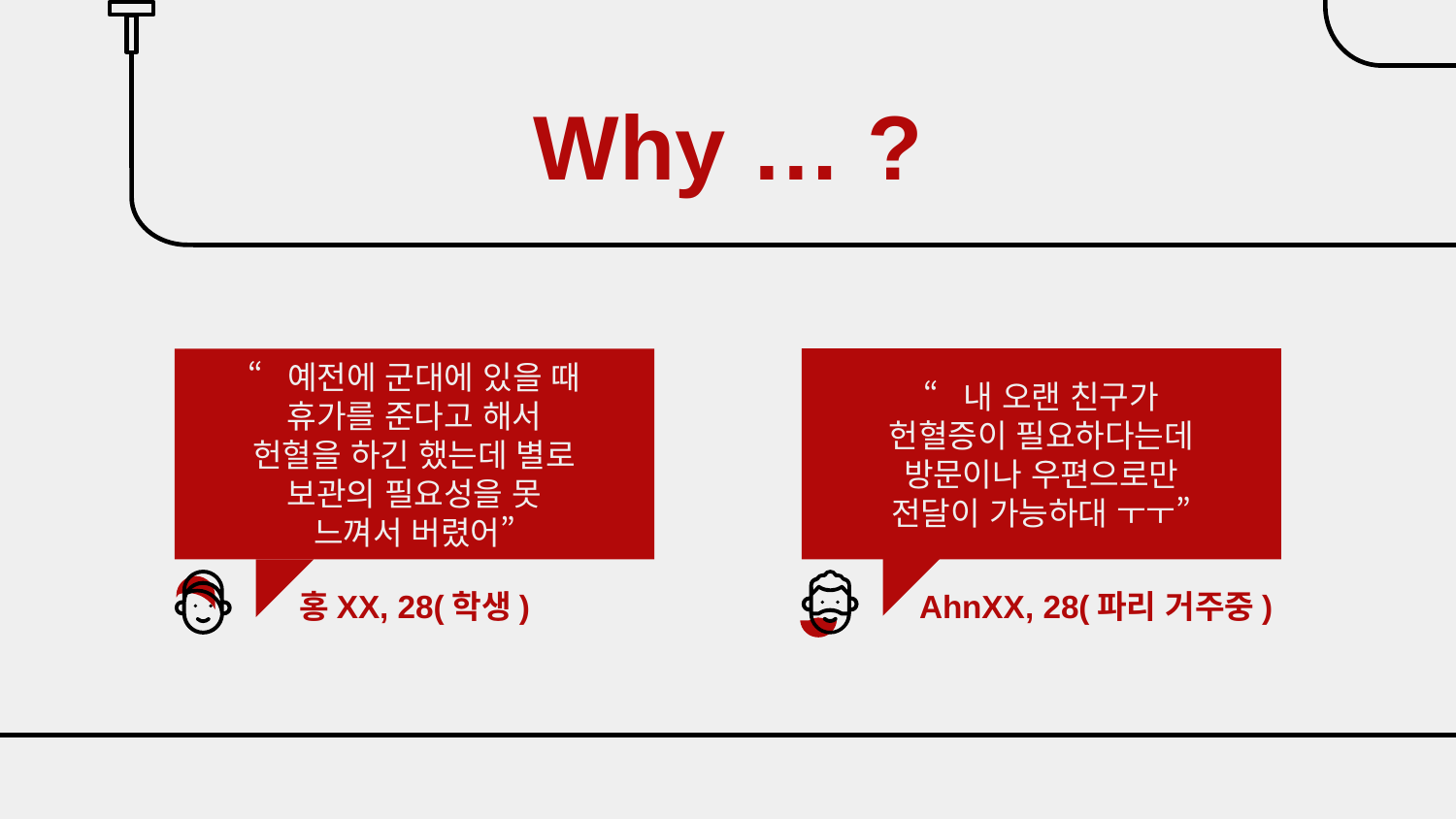

Why … ?
“내 오랜 친구가 헌혈증이 필요하다는데 방문이나 우편으로만 전달이 가능하대 ㅜㅜ”
“예전에 군대에 있을 때 휴가를 준다고 해서 헌혈을 하긴 했는데 별로 보관의 필요성을 못 느껴서 버렸어”

AhnXX, 28(파리 거주중)
# 홍XX, 28(학생)